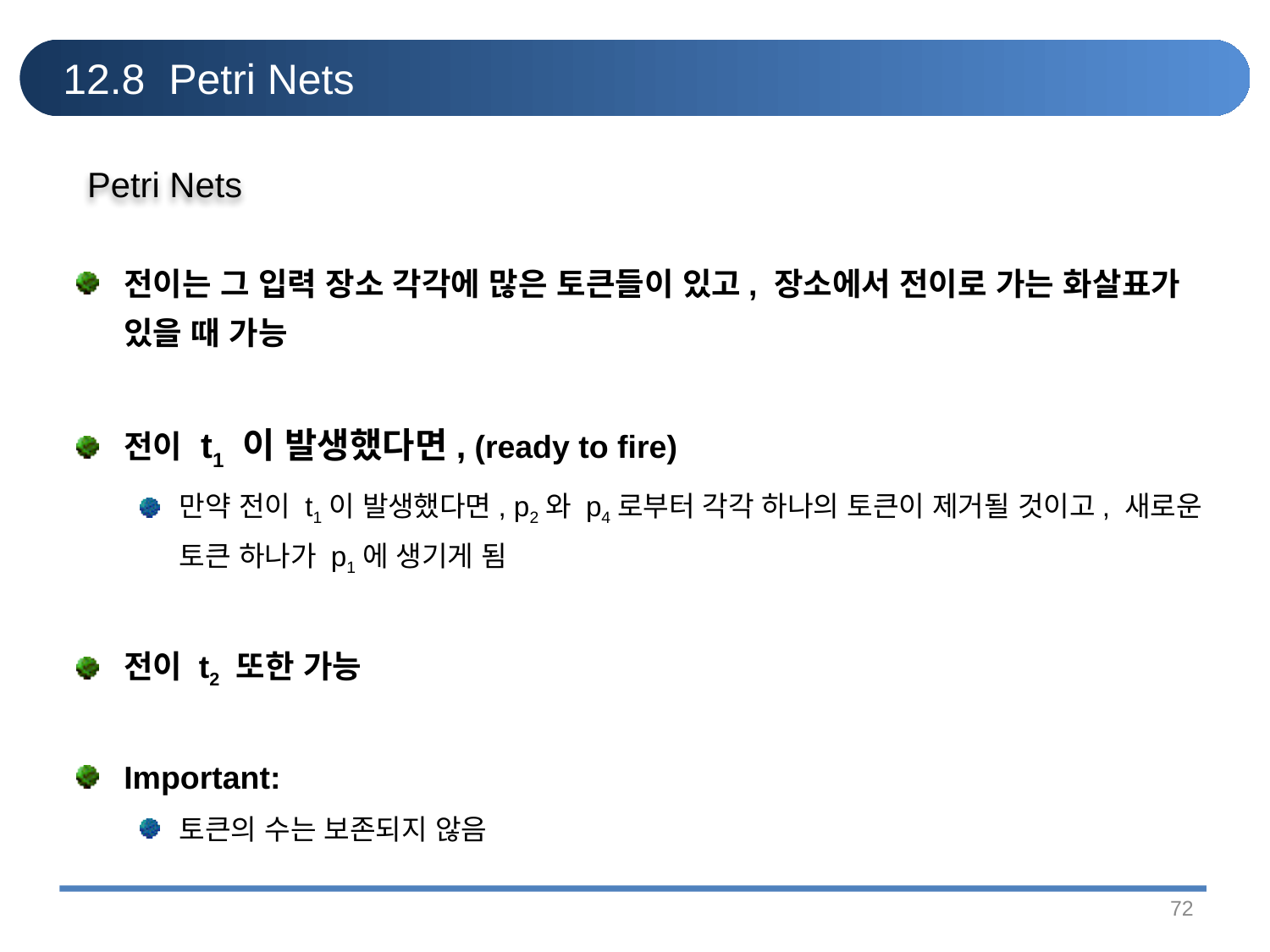

# 12.8  Petri Nets
Petri Nets
전이는 그 입력 장소 각각에 많은 토큰들이 있고, 장소에서 전이로 가는 화살표가 있을 때 가능

전이 t1 이 발생했다면, (ready to fire)
만약 전이 t1이 발생했다면, p2와 p4로부터 각각 하나의 토큰이 제거될 것이고, 새로운 토큰 하나가 p1에 생기게 됨

전이 t2 또한 가능

Important:
토큰의 수는 보존되지 않음

72